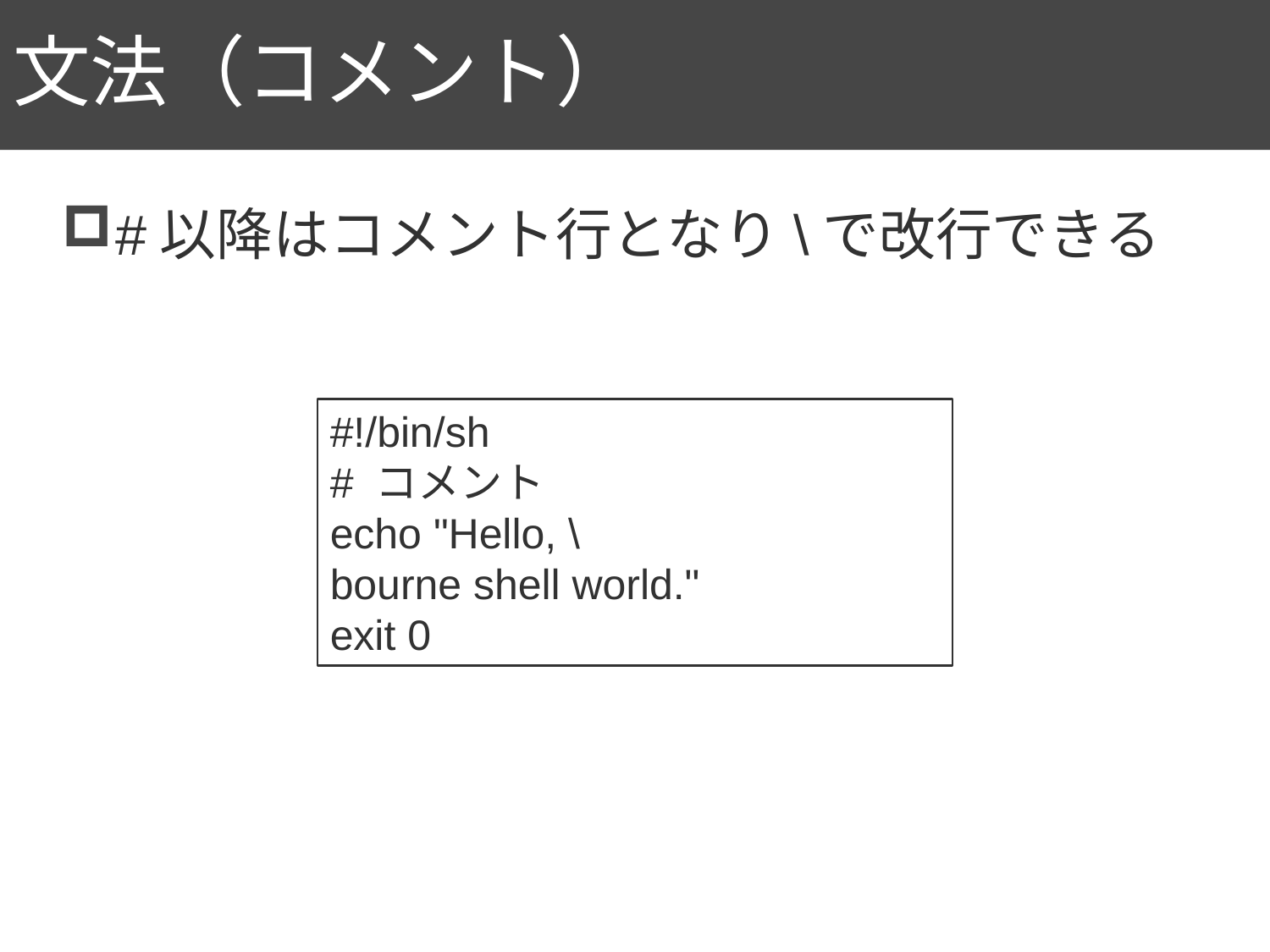

# 文法（コメント）
78
#以降はコメント行となり\で改行できる
#!/bin/sh
# コメント
echo "Hello, \
bourne shell world."
exit 0